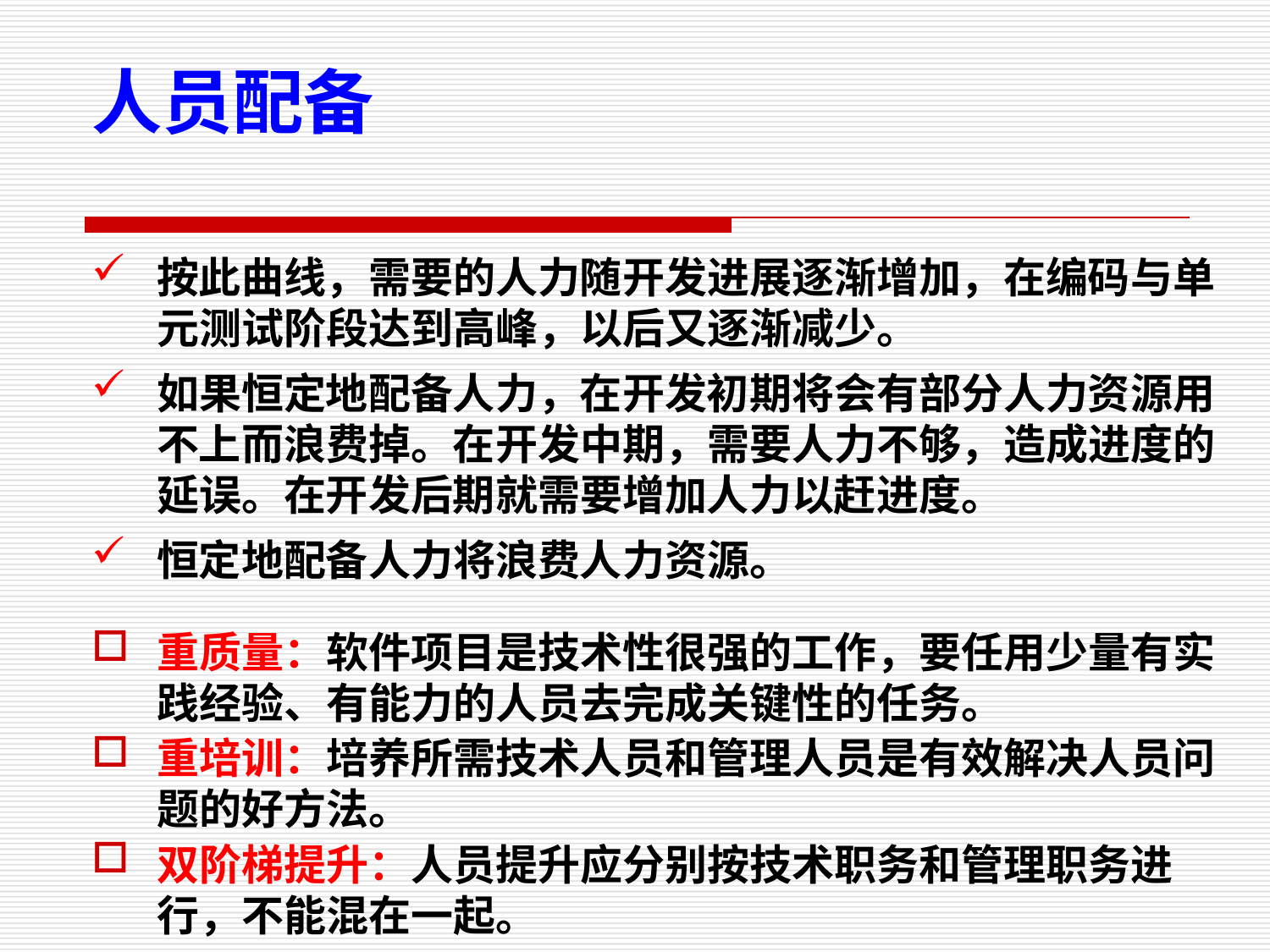

人员配备
按此曲线，需要的人力随开发进展逐渐增加，在编码与单元测试阶段达到高峰，以后又逐渐减少。
如果恒定地配备人力，在开发初期将会有部分人力资源用不上而浪费掉。在开发中期，需要人力不够，造成进度的延误。在开发后期就需要增加人力以赶进度。
恒定地配备人力将浪费人力资源。
重质量：软件项目是技术性很强的工作，要任用少量有实践经验、有能力的人员去完成关键性的任务。
重培训：培养所需技术人员和管理人员是有效解决人员问题的好方法。
双阶梯提升：人员提升应分别按技术职务和管理职务进行，不能混在一起。